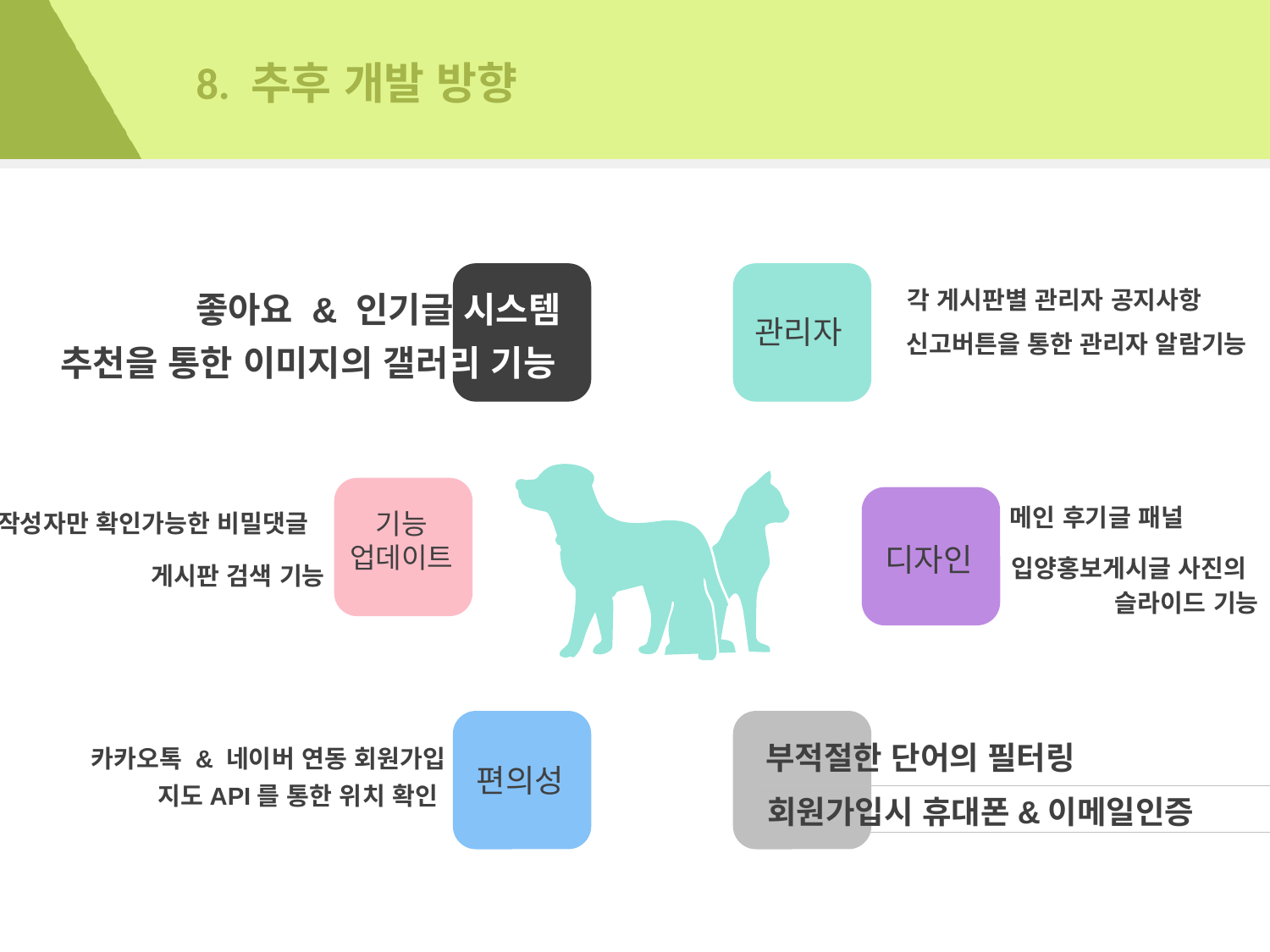

# 8. 추후 개발 방향

각 게시판별 관리자 공지사항
좋아요 & 인기글 시스템
관리자
신고버튼을 통한 관리자 알람기능
추천을 통한 이미지의 갤러리 기능
한눈에

메인 후기글 패널
   기능
업데이트
작성자만 확인가능한 비밀댓글
디자인
입양홍보게시글 사진의
              슬라이드 기능
게시판 검색 기능

부적절한 단어의 필터링
카카오톡 & 네이버 연동 회원가입
편의성
지도API를 통한 위치 확인

회원가입시 휴대폰&이메일인증